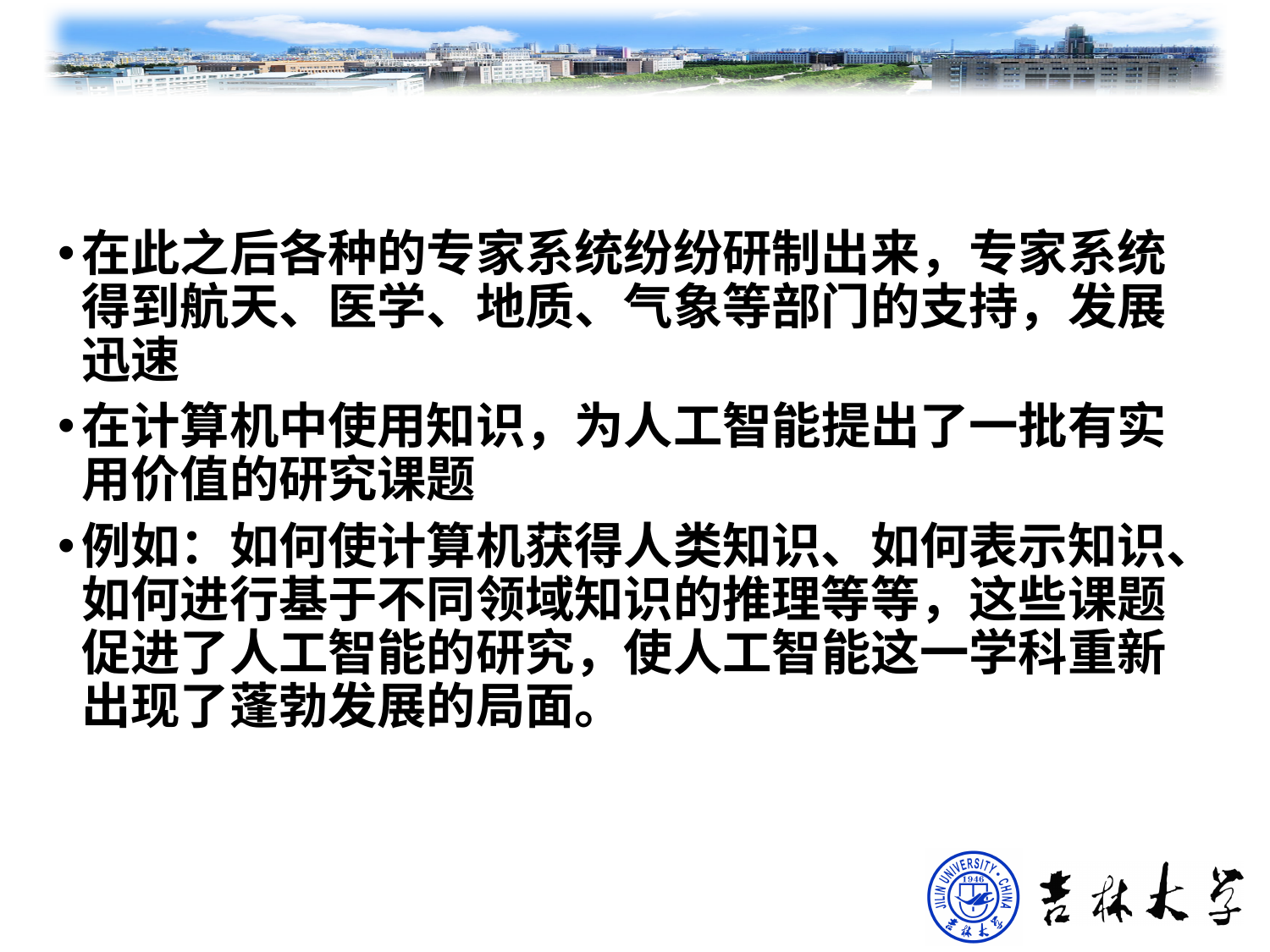

在此之后各种的专家系统纷纷研制出来，专家系统得到航天、医学、地质、气象等部门的支持，发展迅速
在计算机中使用知识，为人工智能提出了一批有实用价值的研究课题
例如：如何使计算机获得人类知识、如何表示知识、如何进行基于不同领域知识的推理等等，这些课题促进了人工智能的研究，使人工智能这一学科重新出现了蓬勃发展的局面。